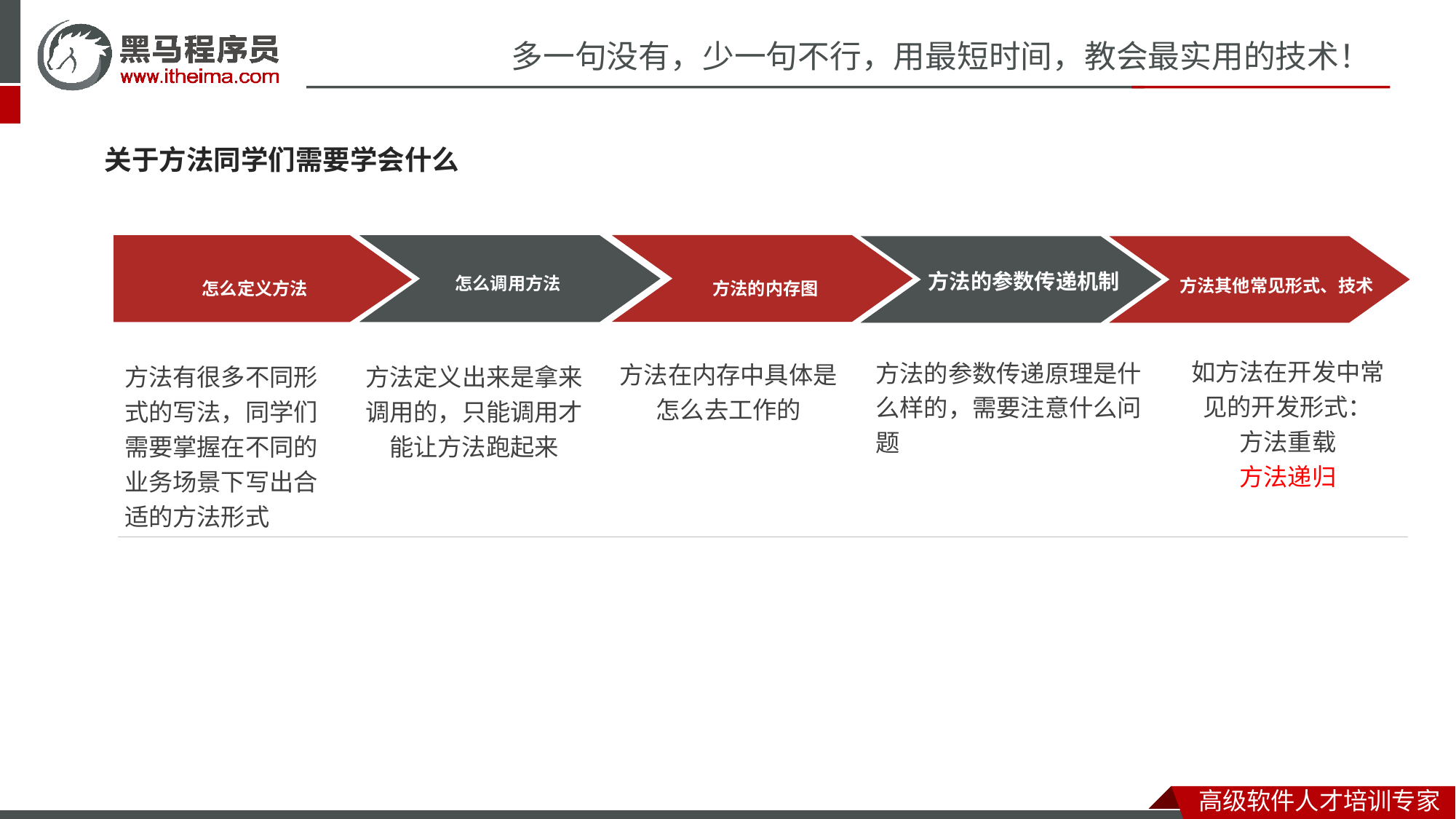

关于方法同学们需要学会什么

方法的参数传递机制
怎么定义方法
方法的内存图
怎么调用方法
方法其他常见形式、技术
如方法在开发中常见的开发形式：
方法重载
方法递归
方法的参数传递原理是什么样的，需要注意什么问题
方法在内存中具体是怎么去工作的
方法有很多不同形式的写法，同学们需要掌握在不同的业务场景下写出合适的方法形式
方法定义出来是拿来调用的，只能调用才能让方法跑起来